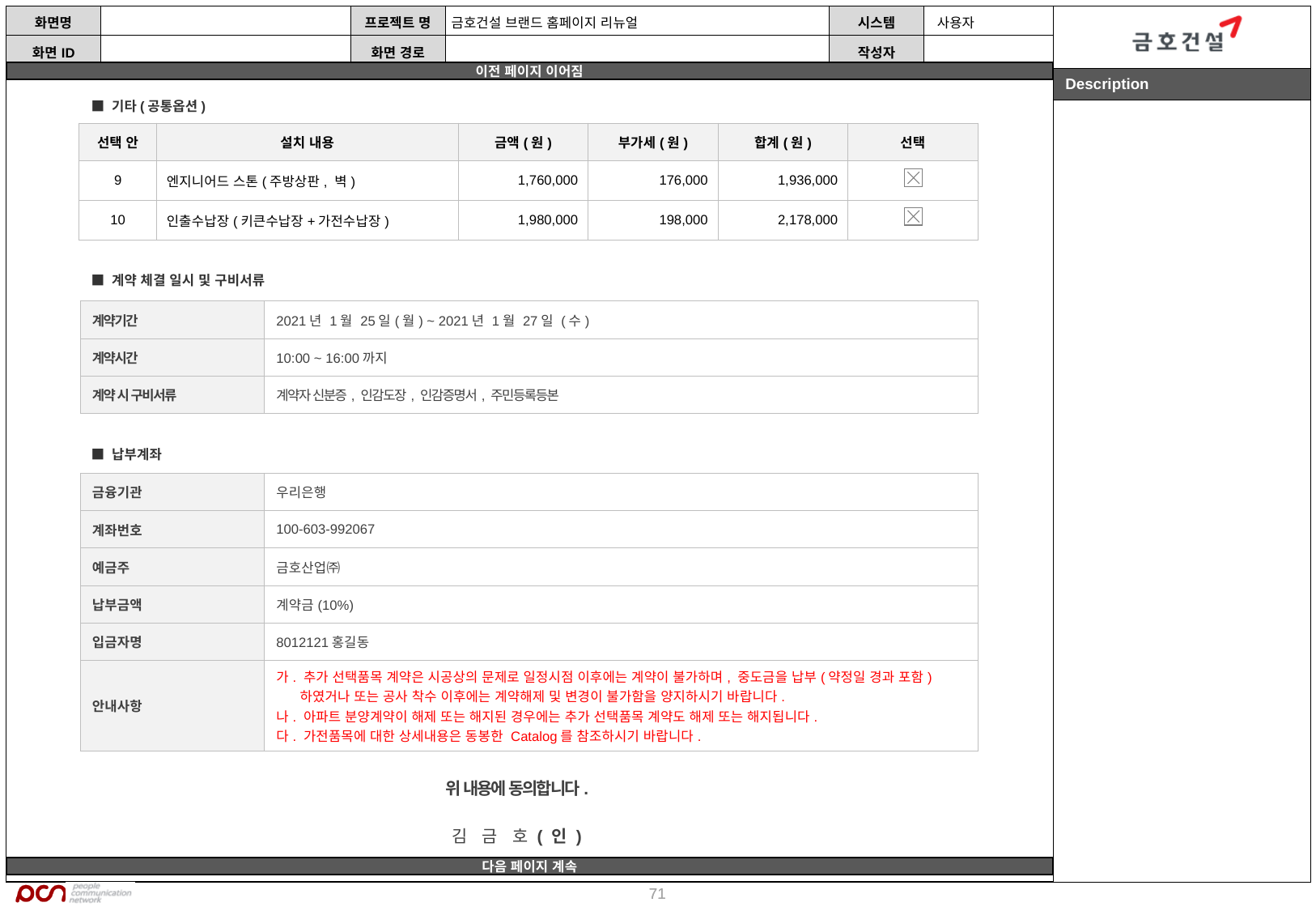

■ 기타(공통옵션)
| 선택 안 | 설치 내용 | 금액(원) | 부가세(원) | 합계(원) | 선택 |
| --- | --- | --- | --- | --- | --- |
| 9 | 엔지니어드 스톤(주방상판, 벽) | 1,760,000 | 176,000 | 1,936,000 |  |
| 10 | 인출수납장(키큰수납장+가전수납장) | 1,980,000 | 198,000 | 2,178,000 |  |

■ 계약 체결 일시 및 구비서류
| 계약기간 | 2021년 1월 25일(월) ~ 2021년 1월 27일 (수) |
| --- | --- |
| 계약시간 | 10:00 ~ 16:00까지 |
| 계약 시 구비서류 | 계약자 신분증, 인감도장, 인감증명서, 주민등록등본 |
■ 납부계좌
| 금융기관 | 우리은행 |
| --- | --- |
| 계좌번호 | 100-603-992067 |
| 예금주 | 금호산업㈜ |
| 납부금액 | 계약금(10%) |
| 입금자명 | 8012121홍길동 |
| 안내사항 | 가. 추가 선택품목 계약은 시공상의 문제로 일정시점 이후에는 계약이 불가하며, 중도금을 납부(약정일 경과 포함)하였거나 또는 공사 착수 이후에는 계약해제 및 변경이 불가함을 양지하시기 바랍니다. 나. 아파트 분양계약이 해제 또는 해지된 경우에는 추가 선택품목 계약도 해제 또는 해지됩니다. 다. 가전품목에 대한 상세내용은 동봉한 Catalog를 참조하시기 바랍니다. |
위 내용에 동의합니다.
김 금 호(인)